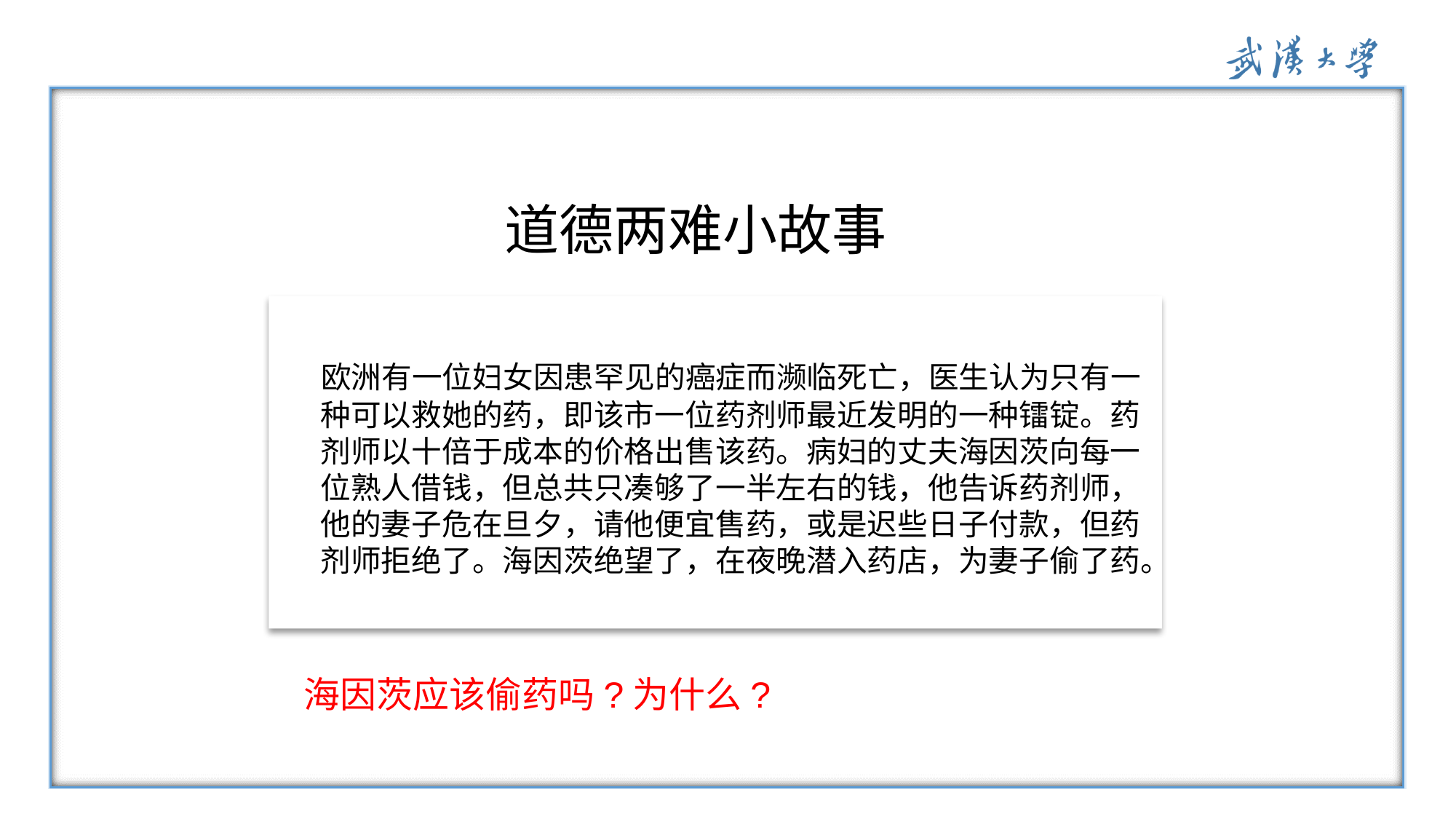

道德两难小故事

    欧洲有一位妇女因患罕见的癌症而濒临死亡，医生认为只有一种可以救她的药，即该市一位药剂师最近发明的一种镭锭。药剂师以十倍于成本的价格出售该药。病妇的丈夫海因茨向每一位熟人借钱，但总共只凑够了一半左右的钱，他告诉药剂师，他的妻子危在旦夕，请他便宜售药，或是迟些日子付款，但药剂师拒绝了。海因茨绝望了，在夜晚潜入药店，为妻子偷了药。

海因茨应该偷药吗?为什么?